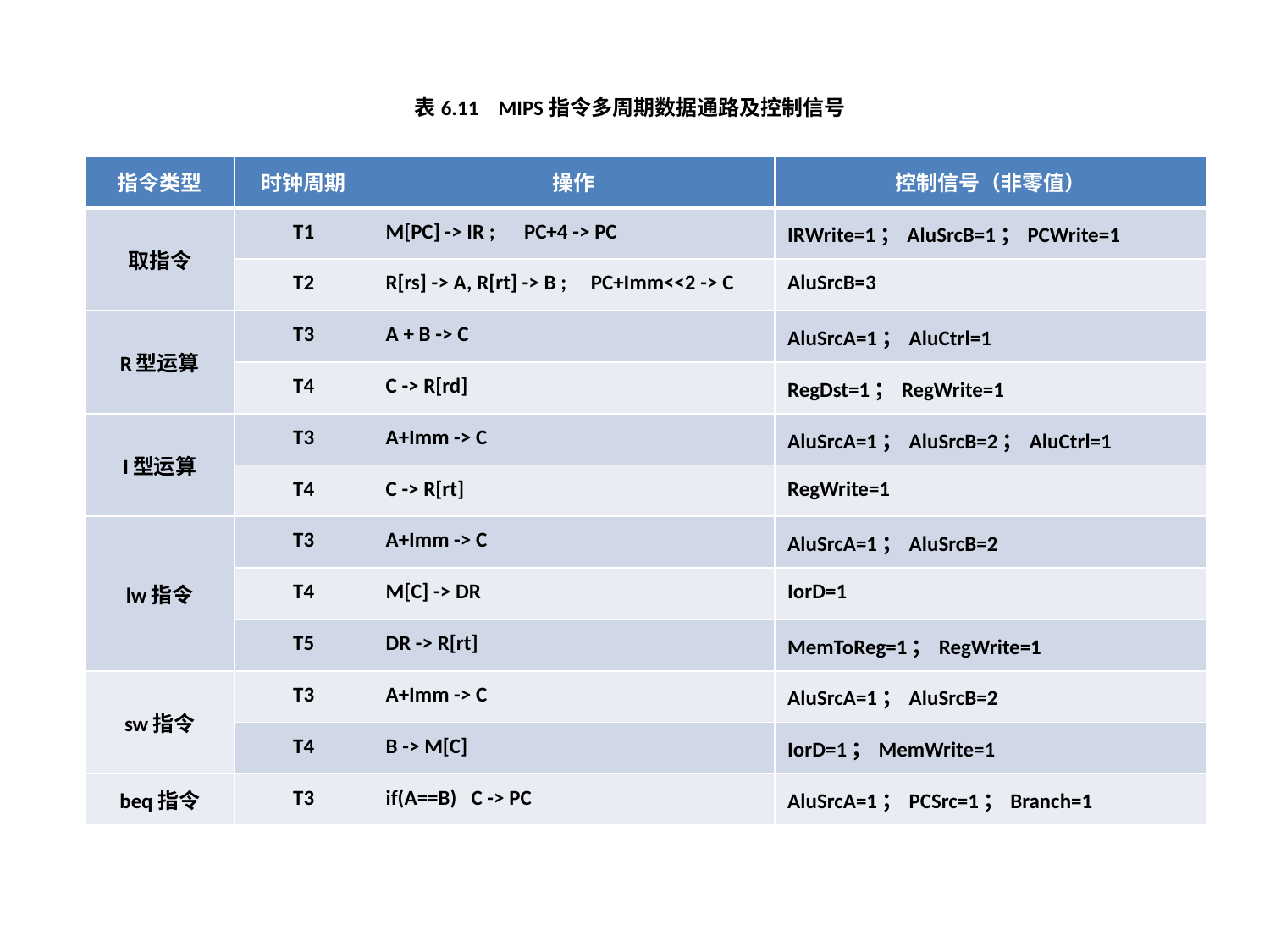

表6.11    MIPS指令多周期数据通路及控制信号
| 指令类型 | 时钟周期 | 操作 | 控制信号（非零值） |
| --- | --- | --- | --- |
| 取指令 | T1 | M[PC] -> IR ; PC+4 -> PC | IRWrite=1；AluSrcB=1；PCWrite=1 |
|  | T2 | R[rs] -> A, R[rt] -> B ; PC+Imm<<2 -> C | AluSrcB=3 |
| R型运算 | T3 | A + B -> C | AluSrcA=1；AluCtrl=1 |
|  | T4 | C -> R[rd] | RegDst=1；RegWrite=1 |
| I型运算 | T3 | A+Imm -> C | AluSrcA=1；AluSrcB=2；AluCtrl=1 |
|  | T4 | C -> R[rt] | RegWrite=1 |
| lw指令 | T3 | A+Imm -> C | AluSrcA=1；AluSrcB=2 |
|  | T4 | M[C] -> DR | IorD=1 |
|  | T5 | DR -> R[rt] | MemToReg=1；RegWrite=1 |
| sw指令 | T3 | A+Imm -> C | AluSrcA=1；AluSrcB=2 |
|  | T4 | B -> M[C] | IorD=1；MemWrite=1 |
| beq指令 | T3 | if(A==B) C -> PC | AluSrcA=1；PCSrc=1；Branch=1 |